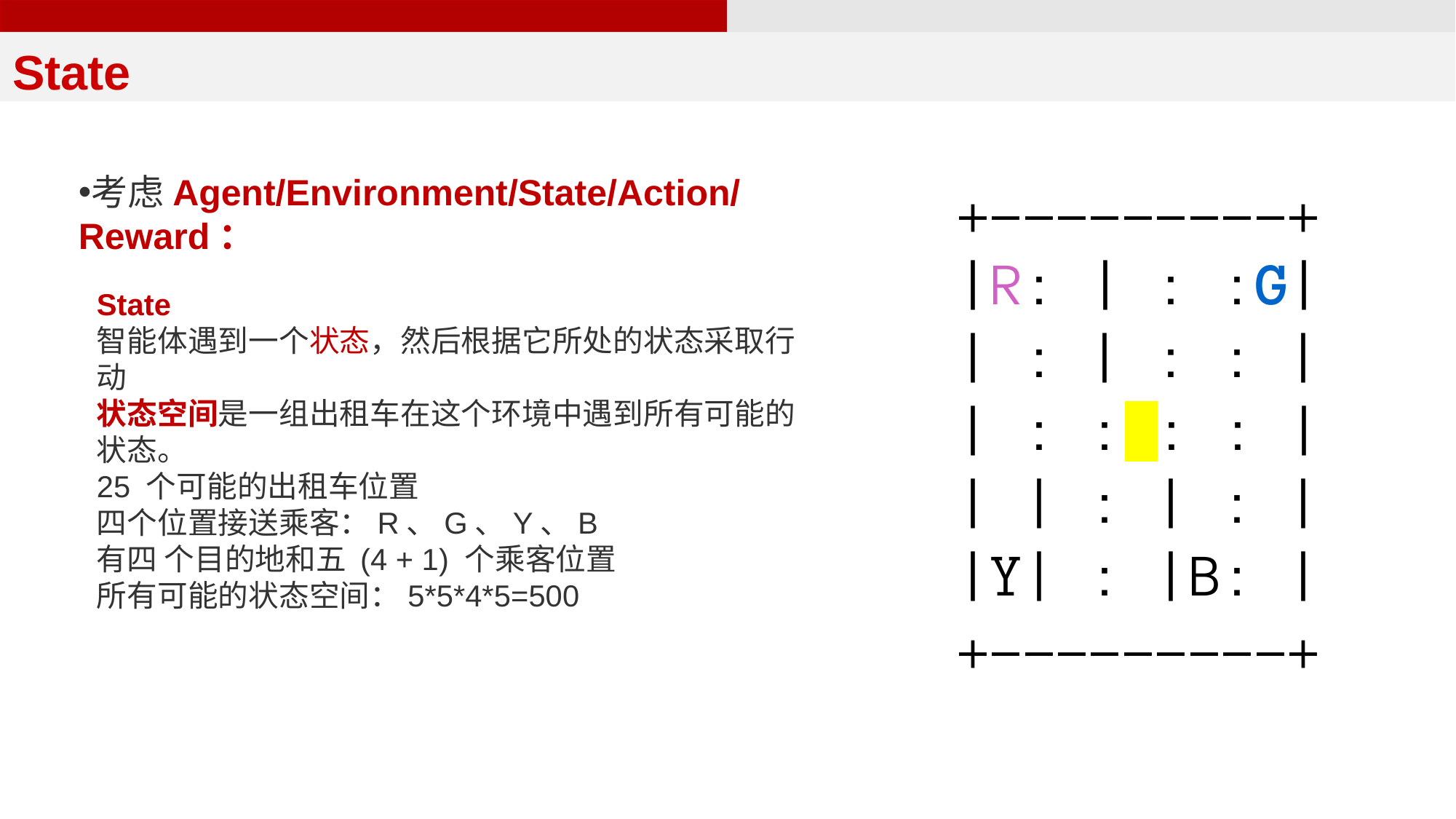

State
Outline
考虑Agent/Environment/State/Action/Reward：
+---------+ |R: | : :G| | : | : : | | : : : : | | | : | : | |Y| : |B: | +---------+
State
智能体遇到一个状态，然后根据它所处的状态采取行动
状态空间是一组出租车在这个环境中遇到所有可能的状态。
25 个可能的出租车位置
四个位置接送乘客：R、G、Y、B
有四 个目的地和五 (4 + 1) 个乘客位置
所有可能的状态空间：5*5*4*5=500